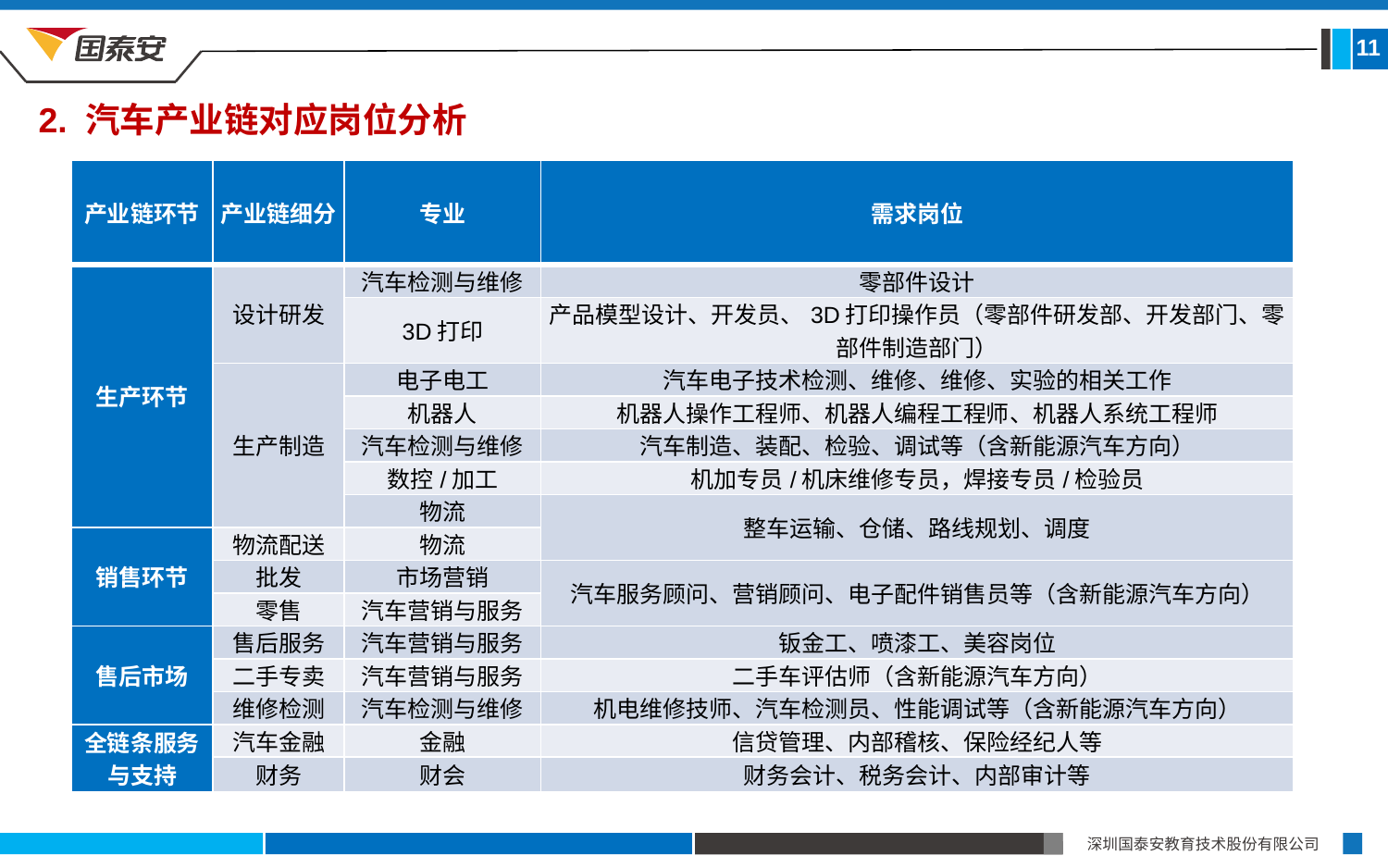

11
2. 汽车产业链对应岗位分析
| 产业链环节 | 产业链细分 | 专业 | 需求岗位 |
| --- | --- | --- | --- |
| 生产环节 | 设计研发 | 汽车检测与维修 | 零部件设计 |
|  |  | 3D打印 | 产品模型设计、开发员、3D打印操作员（零部件研发部、开发部门、零部件制造部门） |
|  | 生产制造 | 电子电工 | 汽车电子技术检测、维修、维修、实验的相关工作 |
|  |  | 机器人 | 机器人操作工程师、机器人编程工程师、机器人系统工程师 |
|  |  | 汽车检测与维修 | 汽车制造、装配、检验、调试等（含新能源汽车方向） |
|  |  | 数控/加工 | 机加专员/机床维修专员，焊接专员/检验员 |
|  |  | 物流 | 整车运输、仓储、路线规划、调度 |
| 销售环节 | 物流配送 | 物流 |  |
|  | 批发 | 市场营销 | 汽车服务顾问、营销顾问、电子配件销售员等（含新能源汽车方向） |
|  | 零售 | 汽车营销与服务 |  |
| 售后市场 | 售后服务 | 汽车营销与服务 | 钣金工、喷漆工、美容岗位 |
|  | 二手专卖 | 汽车营销与服务 | 二手车评估师（含新能源汽车方向） |
|  | 维修检测 | 汽车检测与维修 | 机电维修技师、汽车检测员、性能调试等（含新能源汽车方向） |
| 全链条服务 与支持 | 汽车金融 | 金融 | 信贷管理、内部稽核、保险经纪人等 |
|  | 财务 | 财会 | 财务会计、税务会计、内部审计等 |